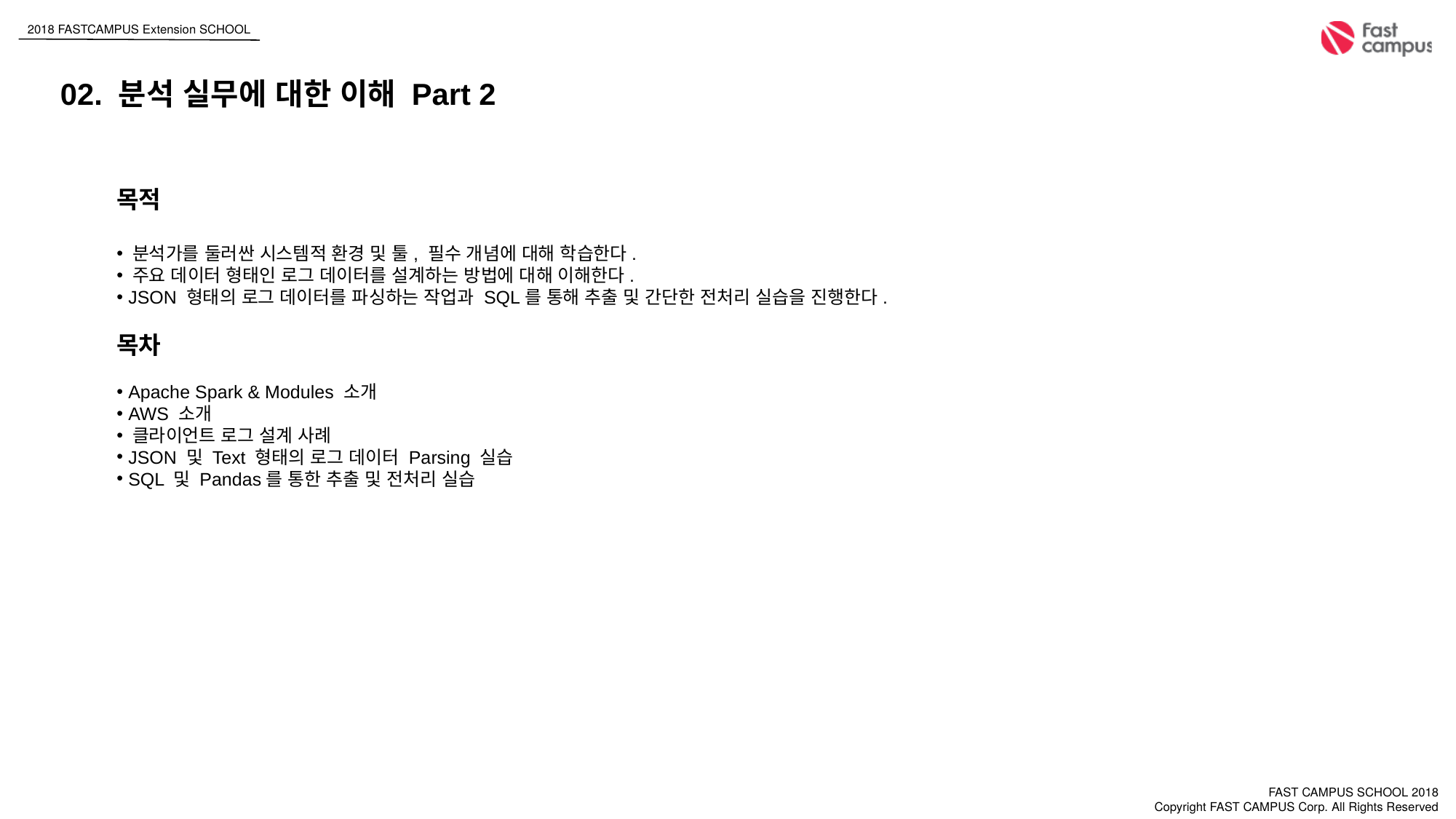

02. 분석 실무에 대한 이해 Part 2
목적

 분석가를 둘러싼 시스템적 환경 및 툴, 필수 개념에 대해 학습한다.
 주요 데이터 형태인 로그 데이터를 설계하는 방법에 대해 이해한다.
 JSON 형태의 로그 데이터를 파싱하는 작업과 SQL를 통해 추출 및 간단한 전처리 실습을 진행한다.

목차

 Apache Spark & Modules 소개
 AWS 소개
 클라이언트 로그 설계 사례
 JSON 및 Text 형태의 로그 데이터 Parsing 실습
 SQL 및 Pandas를 통한 추출 및 전처리 실습